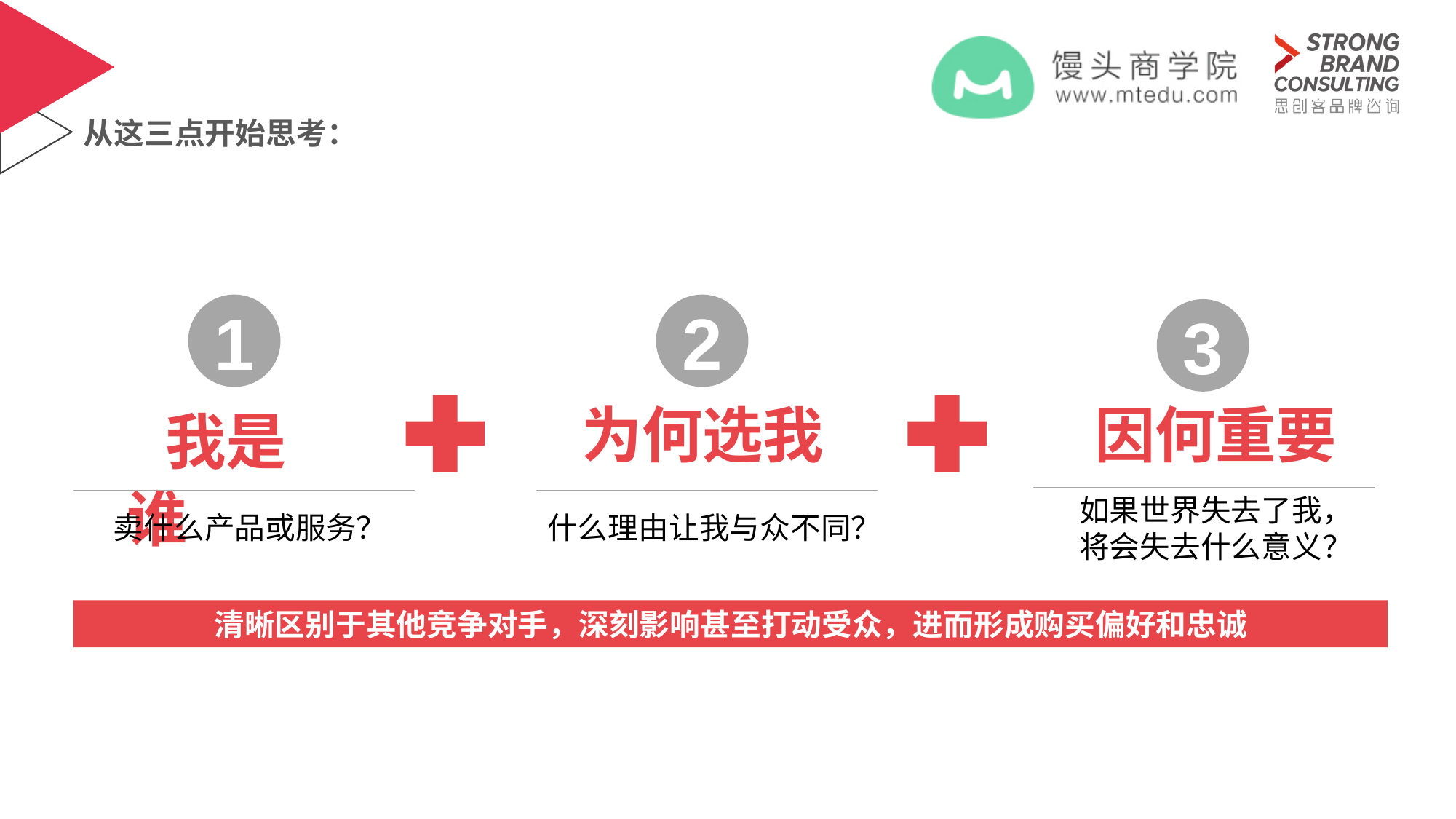

从这三点开始思考：
1
2
3
 我是谁

因何重要
为何选我
如果世界失去了我，
将会失去什么意义？
卖什么产品或服务？
什么理由让我与众不同？
清晰区别于其他竞争对手，深刻影响甚至打动受众，进而形成购买偏好和忠诚